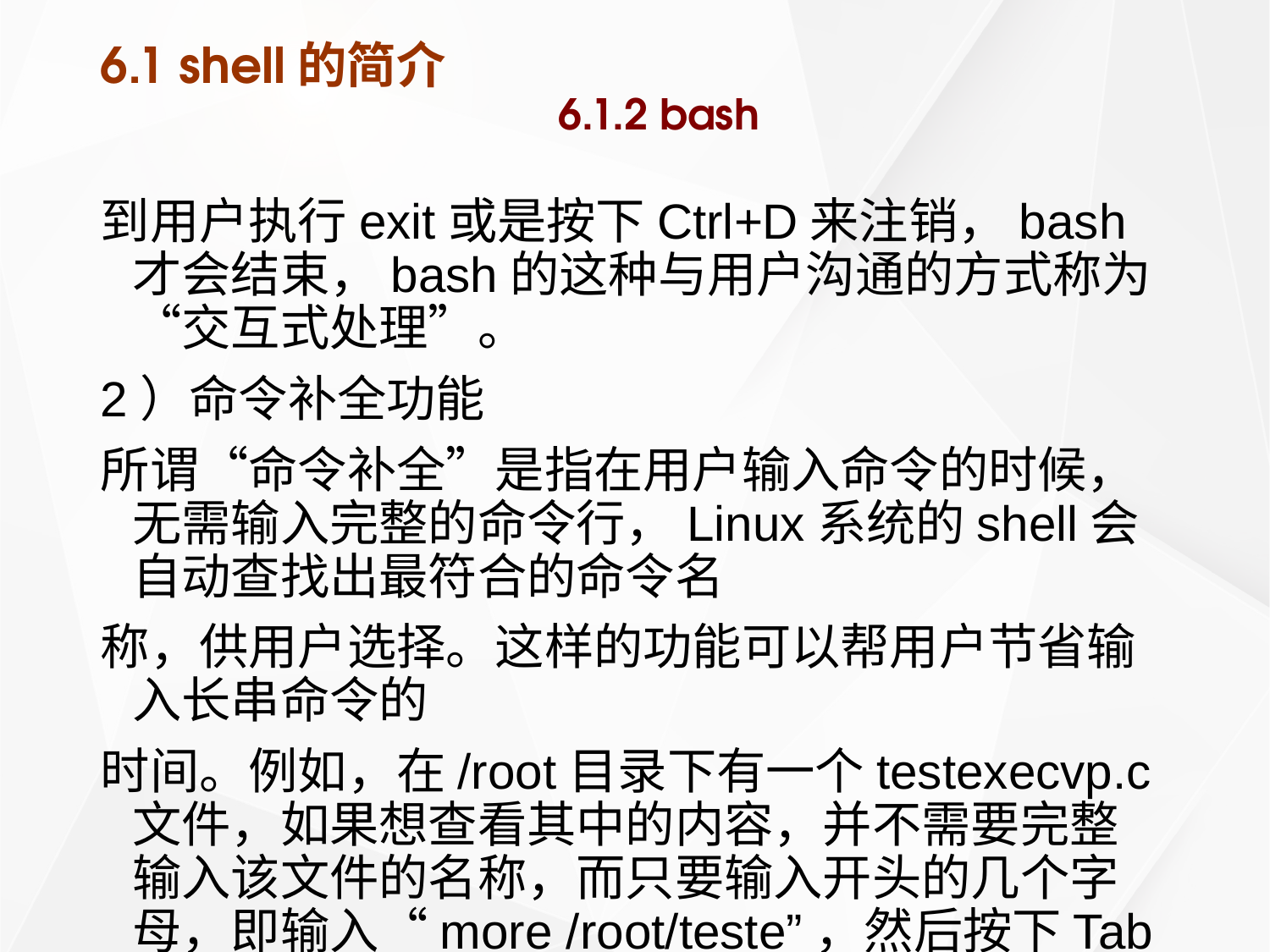

# 6.1 shell的简介 6.1.2 bash
到用户执行exit或是按下Ctrl+D来注销，bash才会结束，bash的这种与用户沟通的方式称为“交互式处理”。
2）命令补全功能
所谓“命令补全”是指在用户输入命令的时候，无需输入完整的命令行，Linux系统的shell会自动查找出最符合的命令名
称，供用户选择。这样的功能可以帮用户节省输入长串命令的
时间。例如，在/root目录下有一个testexecvp.c文件，如果想查看其中的内容，并不需要完整输入该文件的名称，而只要输入开头的几个字母，即输入“more /root/teste”，然后按下Tab键一次，Linux的bash会自动补足完整的命令（more /root/testexecvp.c）。